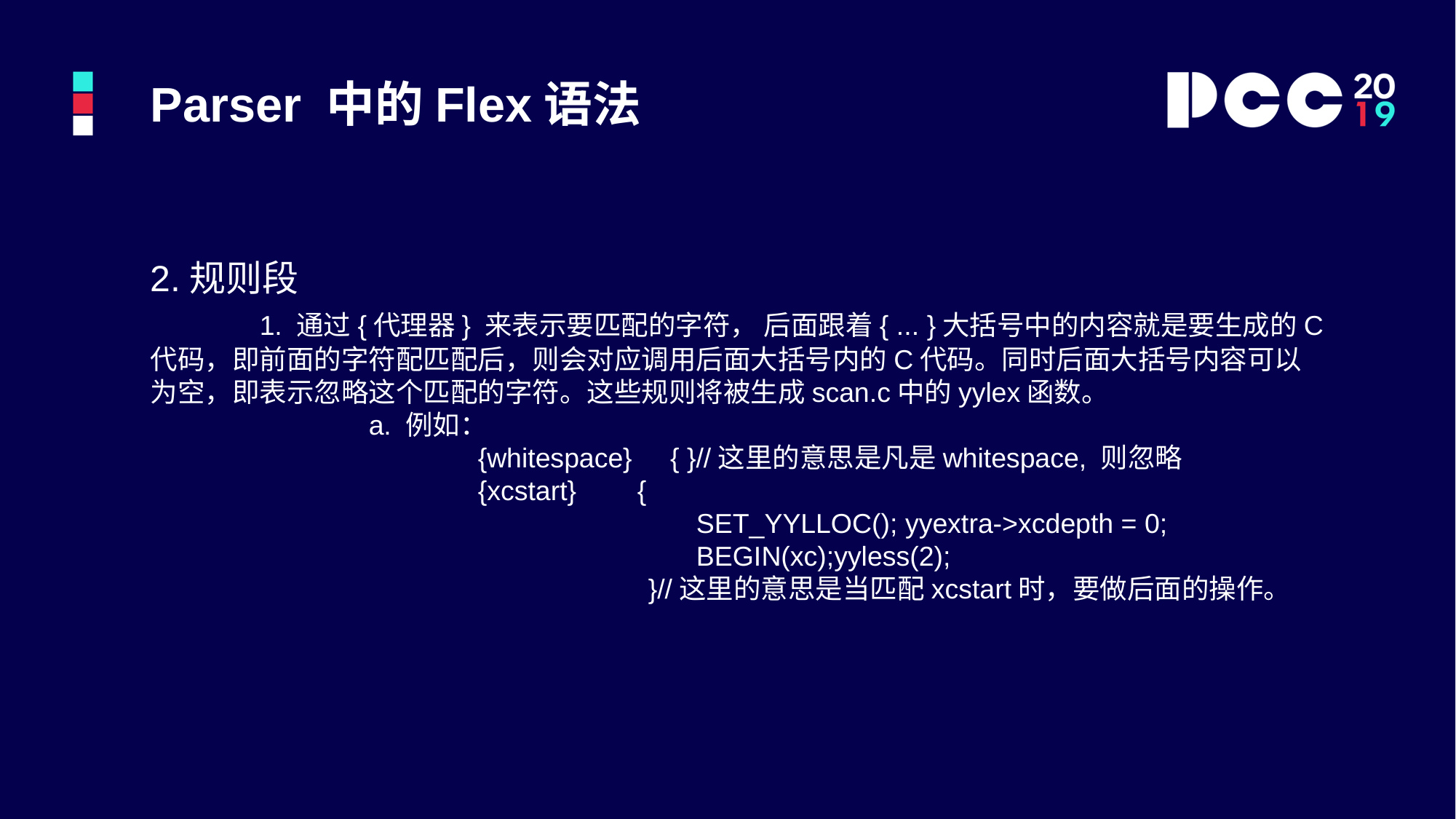

Parser 中的Flex语法
2.规则段
	1. 通过{代理器} 来表示要匹配的字符， 后面跟着{ ... }大括号中的内容就是要生成的C代码，即前面的字符配匹配后，则会对应调用后面大括号内的C代码。同时后面大括号内容可以为空，即表示忽略这个匹配的字符。这些规则将被生成scan.c中的yylex函数。
		a. 例如：
			{whitespace}     { }//这里的意思是凡是whitespace, 则忽略
			{xcstart}        {
					SET_YYLLOC(); yyextra->xcdepth = 0;     						BEGIN(xc);yyless(2);
 				        }//这里的意思是当匹配xcstart时，要做后面的操作。